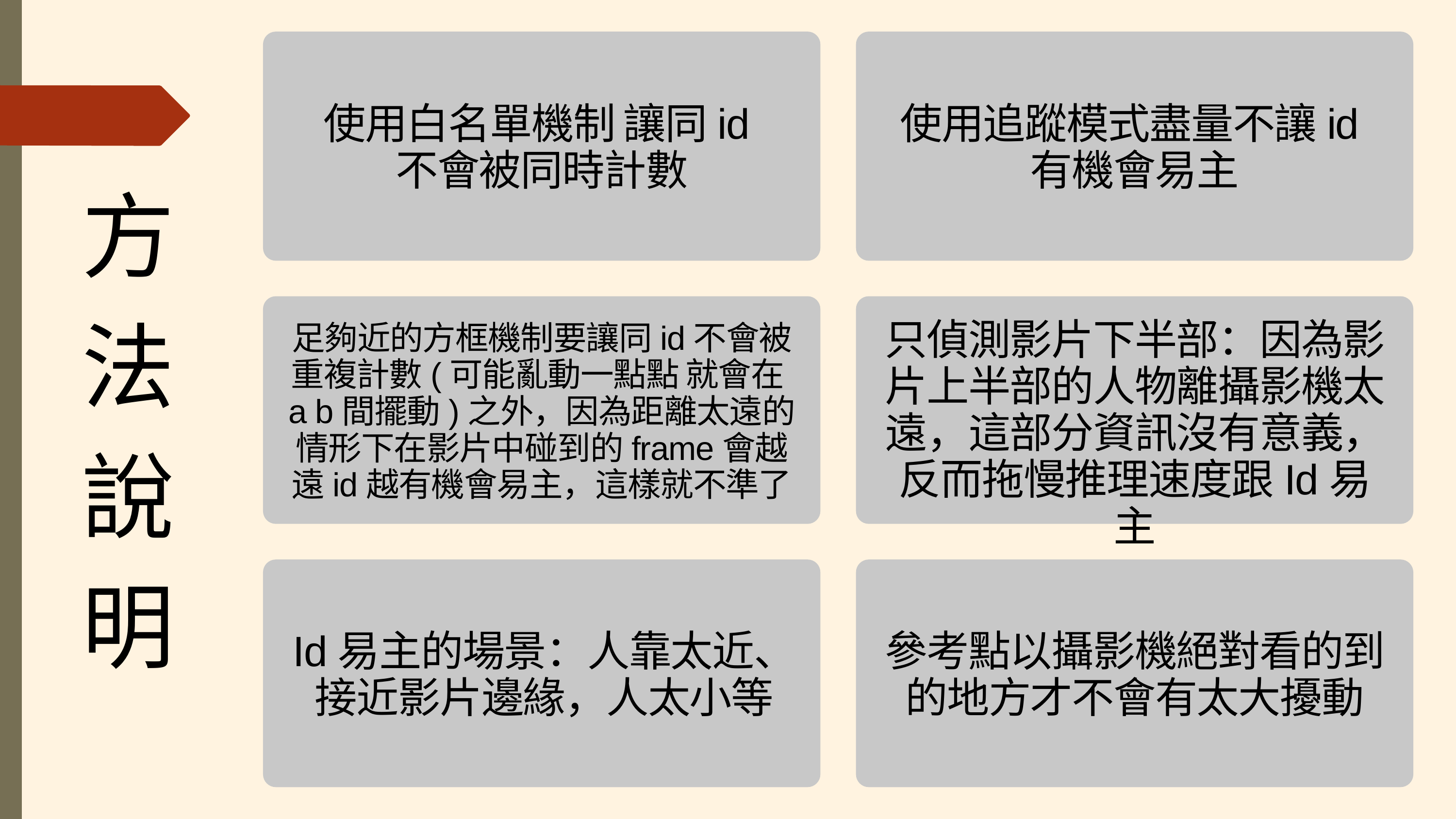

使用白名單機制 讓同id不會被同時計數
使用追蹤模式盡量不讓id有機會易主
方
法
說
明

只偵測影片下半部：因為影片上半部的人物離攝影機太遠，這部分資訊沒有意義，反而拖慢推理速度跟Id易主
足夠近的方框機制要讓同id不會被重複計數(可能亂動一點點 就會在a b間擺動)之外，因為距離太遠的情形下在影片中碰到的frame會越遠id越有機會易主，這樣就不準了

Id易主的場景：人靠太近、接近影片邊緣，人太小等
參考點以攝影機絕對看的到的地方才不會有太大擾動